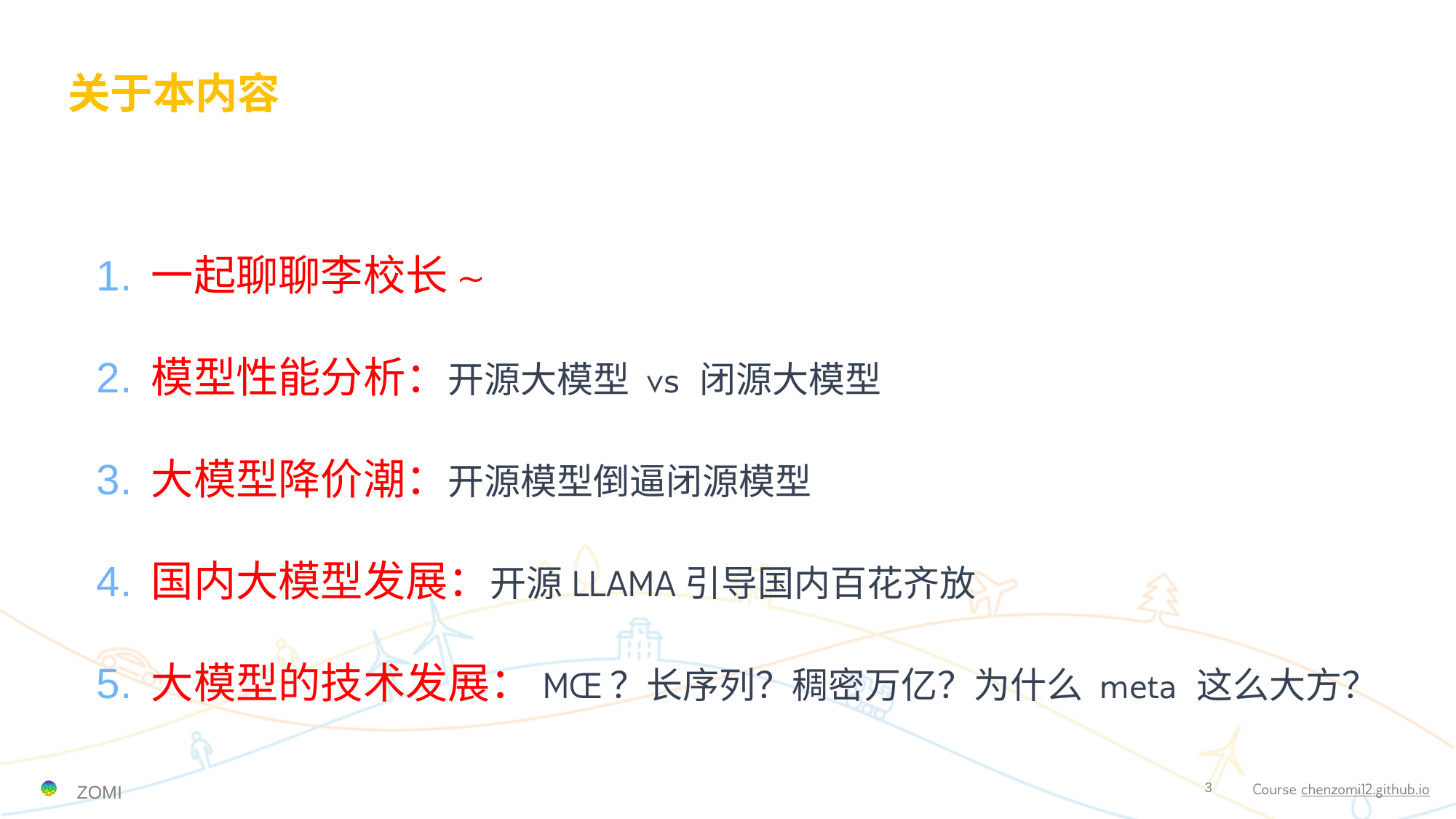

# 关于本内容
一起聊聊李校长~
模型性能分析：开源大模型 vs 闭源大模型
大模型降价潮：开源模型倒逼闭源模型
国内大模型发展：开源LLAMA引导国内百花齐放
大模型的技术发展：MOE？长序列？稠密万亿？为什么 meta 这么大方？